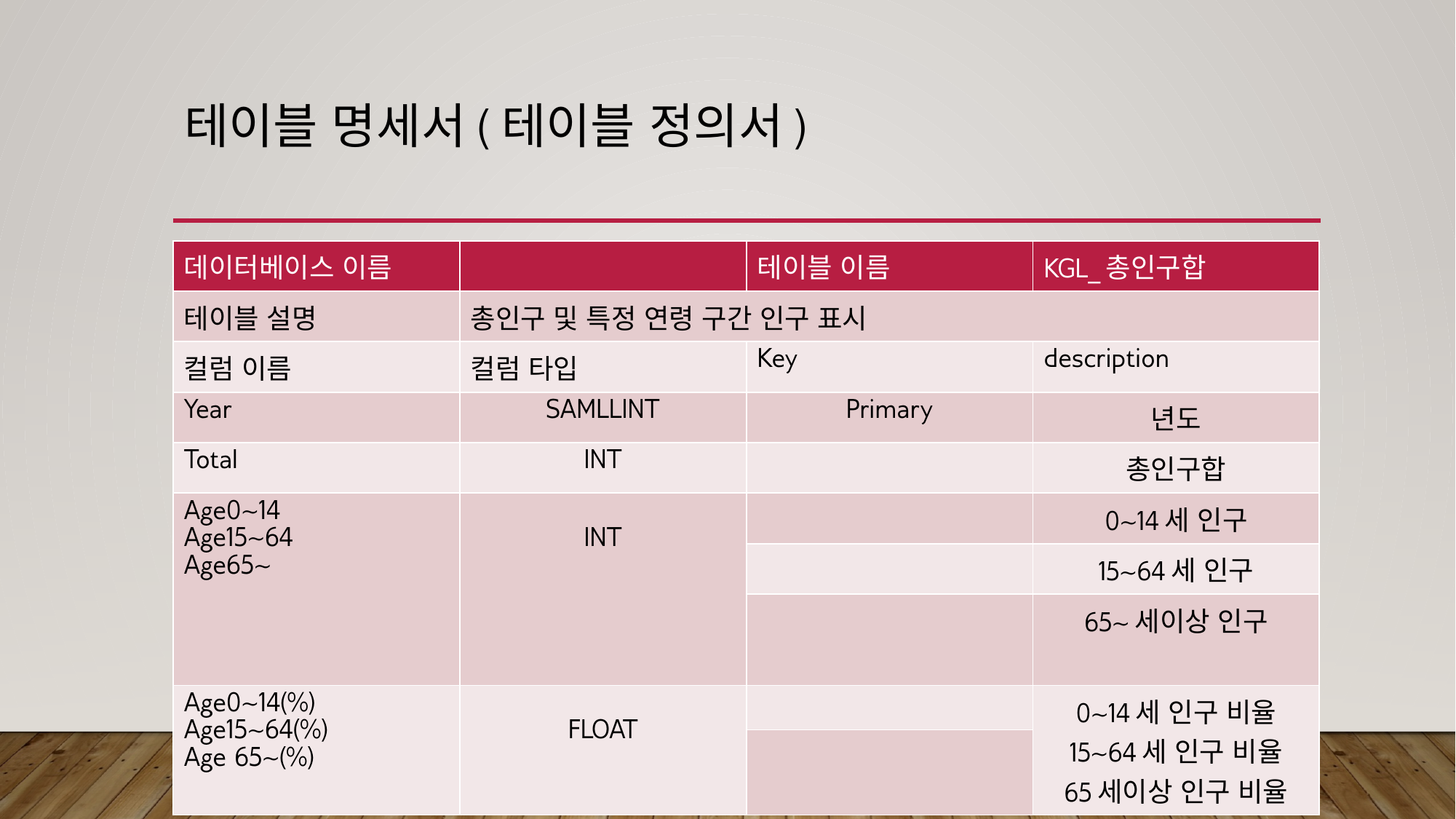

# 테이블 명세서(테이블 정의서)
| 데이터베이스 이름 |  | 테이블 이름 | KGL\_총인구합 |
| --- | --- | --- | --- |
| 테이블 설명 | 총인구 및 특정 연령 구간 인구 표시 |  |  |
| 컬럼 이름 | 컬럼 타입 | Key | description |
| Year | SAMLLINT | Primary | 년도 |
| Total | INT |  | 총인구합 |
| Age0~14 Age15~64 Age65~ | INT |  | 0~14세 인구 |
| Age15~64 |  |  | 15~64세 인구 |
| Age65~ |  |  | 65~세이상 인구 |
| Age0~14(%) Age15~64(%) Age 65~(%) | FLOAT |  | 0~14세 인구 비율 15~64세 인구 비율 65세이상 인구 비율 |
| Age15~64 Age 65~ |  |  |  |